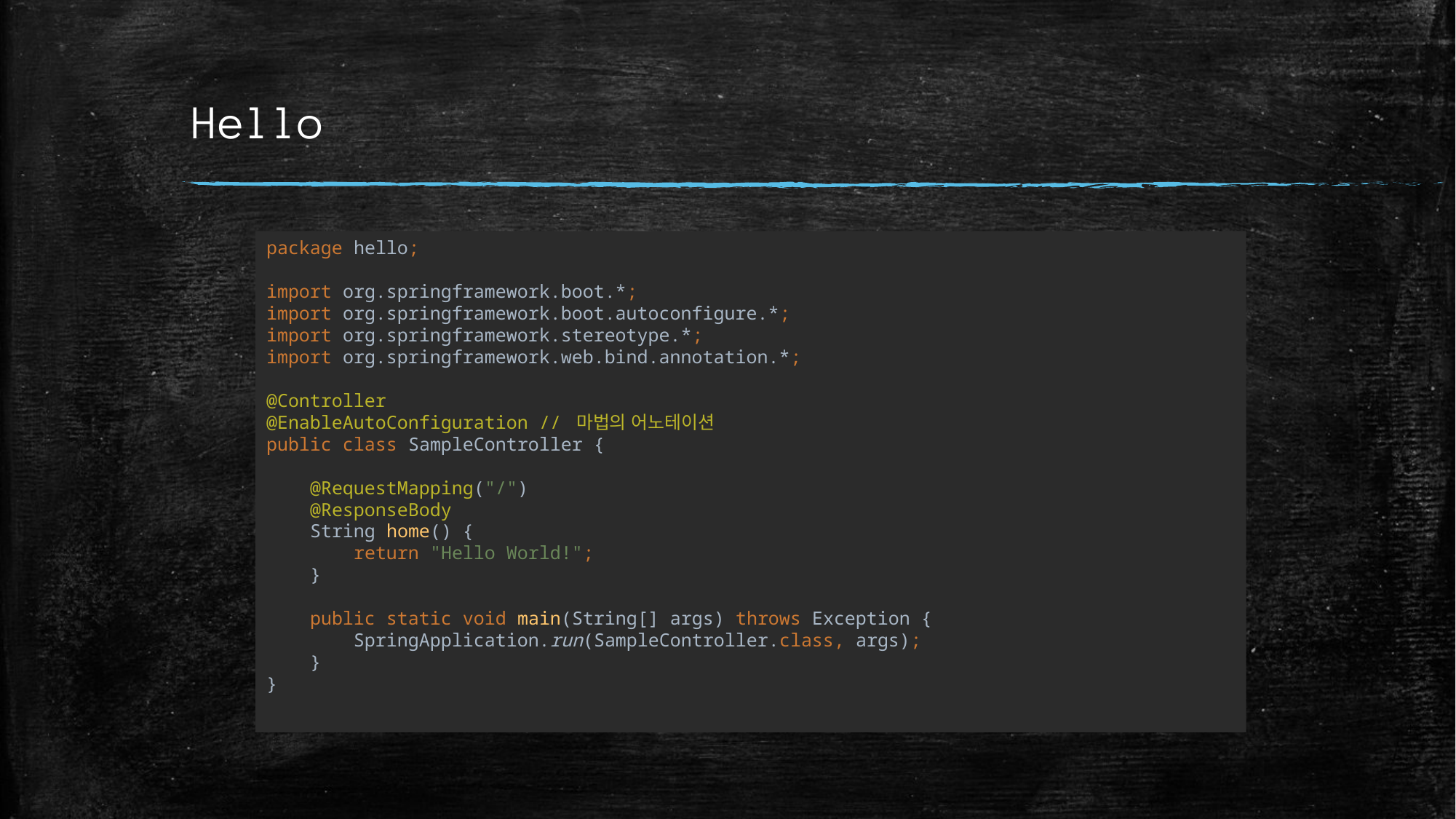

# Hello
package hello;
import org.springframework.boot.*;
import org.springframework.boot.autoconfigure.*;
import org.springframework.stereotype.*;
import org.springframework.web.bind.annotation.*;
@Controller
@EnableAutoConfiguration // 마법의 어노테이션
public class SampleController {
    @RequestMapping("/")
    @ResponseBody
    String home() {
        return "Hello World!";
    }
    public static void main(String[] args) throws Exception {
        SpringApplication.run(SampleController.class, args);
    }
}